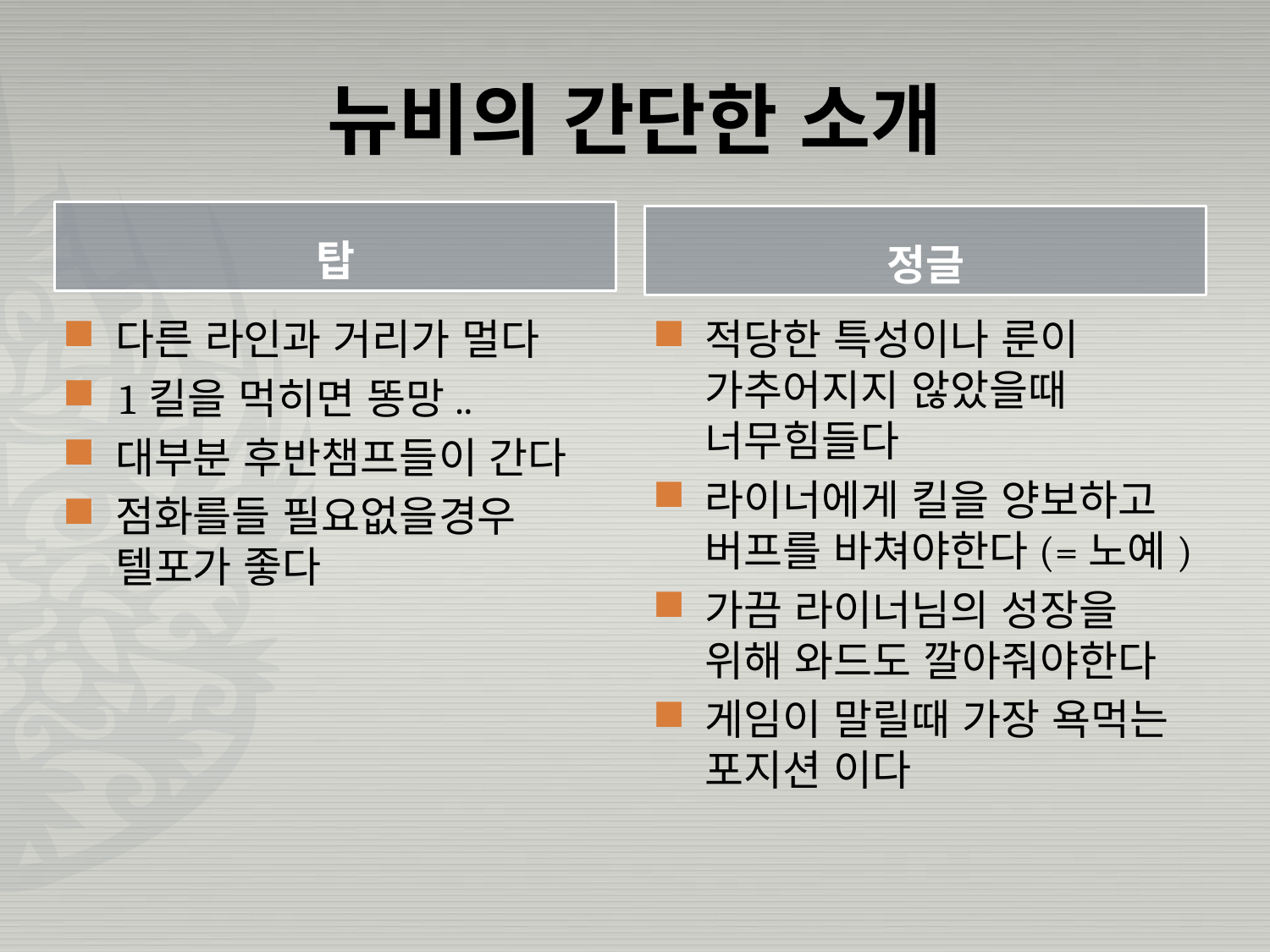

# 뉴비의 간단한 소개
탑
정글
다른 라인과 거리가 멀다
1킬을 먹히면 똥망..
대부분 후반챔프들이 간다
점화를들 필요없을경우 텔포가 좋다

적당한 특성이나 룬이 가추어지지 않았을때 너무힘들다
라이너에게 킬을 양보하고 버프를 바쳐야한다(=노예)
가끔 라이너님의 성장을 위해 와드도 깔아줘야한다
게임이 말릴때 가장 욕먹는 포지션 이다